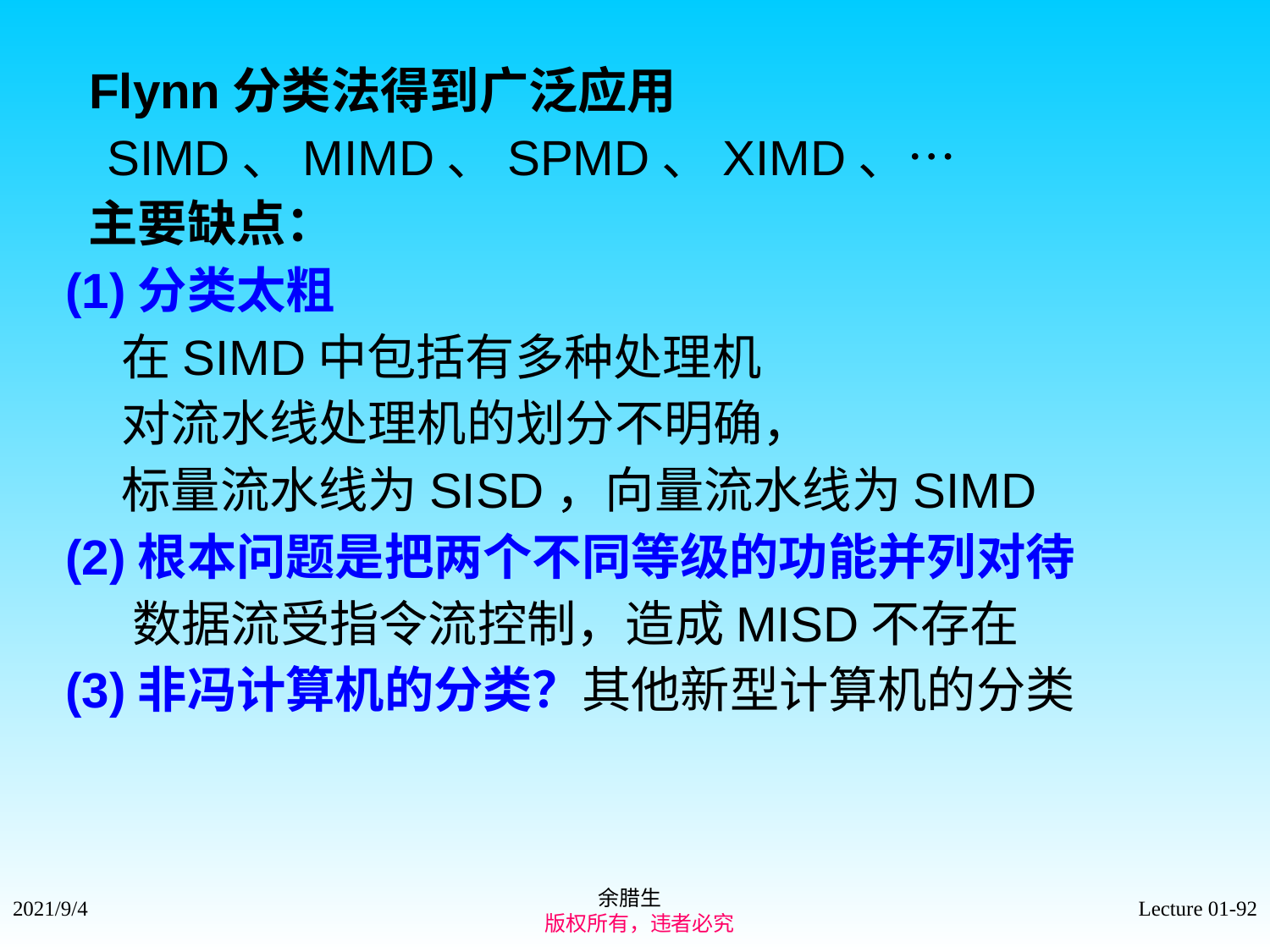

Flynn分类法得到广泛应用
   SIMD、MIMD、SPMD、XIMD、…
 主要缺点：
(1)分类太粗
    在SIMD中包括有多种处理机
    对流水线处理机的划分不明确，
    标量流水线为SISD，向量流水线为SIMD
(2)根本问题是把两个不同等级的功能并列对待
     数据流受指令流控制，造成MISD不存在
(3)非冯计算机的分类？其他新型计算机的分类
余腊生
 版权所有，违者必究
2021/9/4
Lecture 01-92